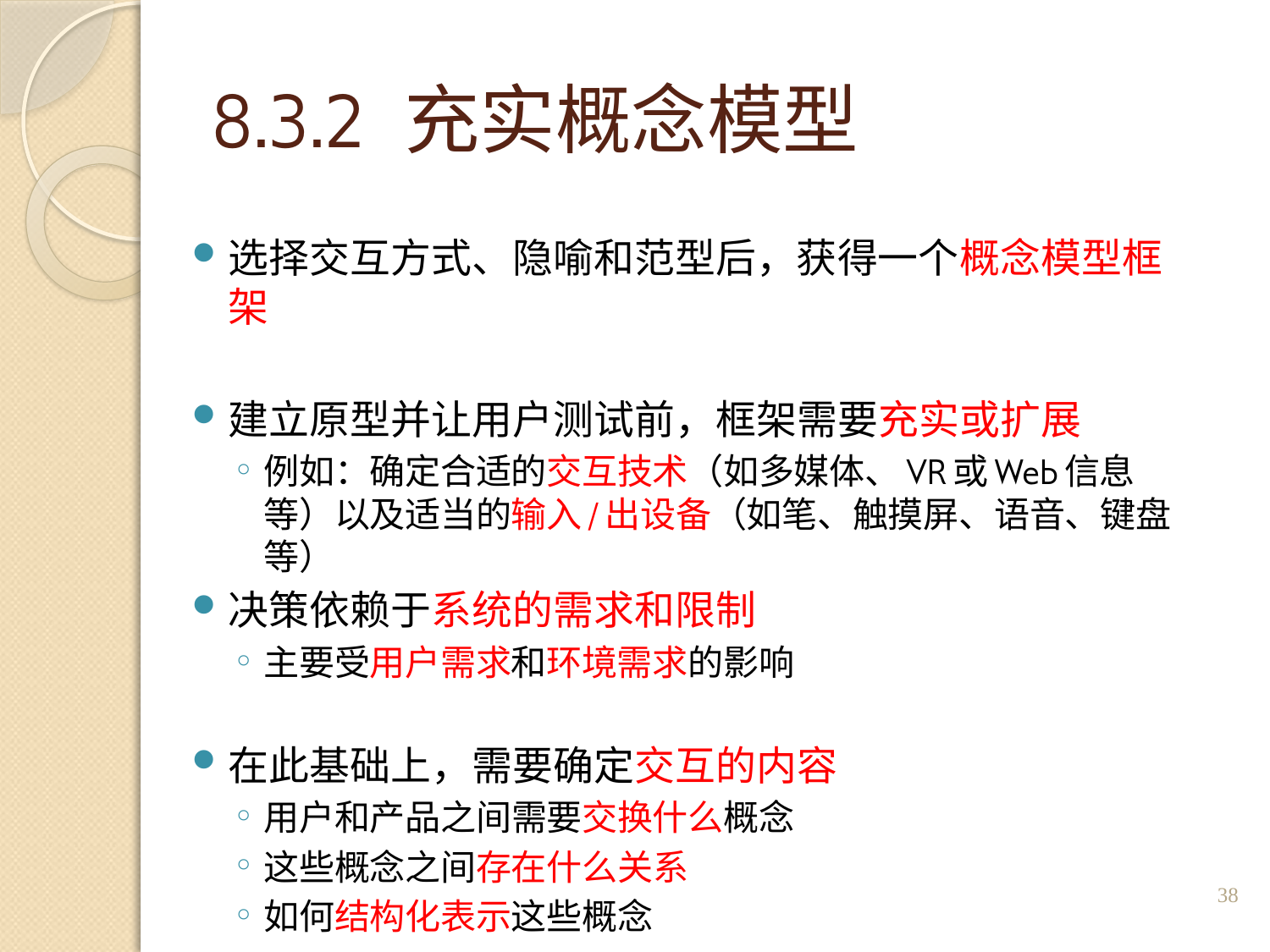

# 8.3.2 充实概念模型
选择交互方式、隐喻和范型后，获得一个概念模型框架

建立原型并让用户测试前，框架需要充实或扩展
例如：确定合适的交互技术（如多媒体、VR或Web信息等）以及适当的输入/出设备（如笔、触摸屏、语音、键盘等）
决策依赖于系统的需求和限制
主要受用户需求和环境需求的影响

在此基础上，需要确定交互的内容
用户和产品之间需要交换什么概念
这些概念之间存在什么关系
如何结构化表示这些概念
38